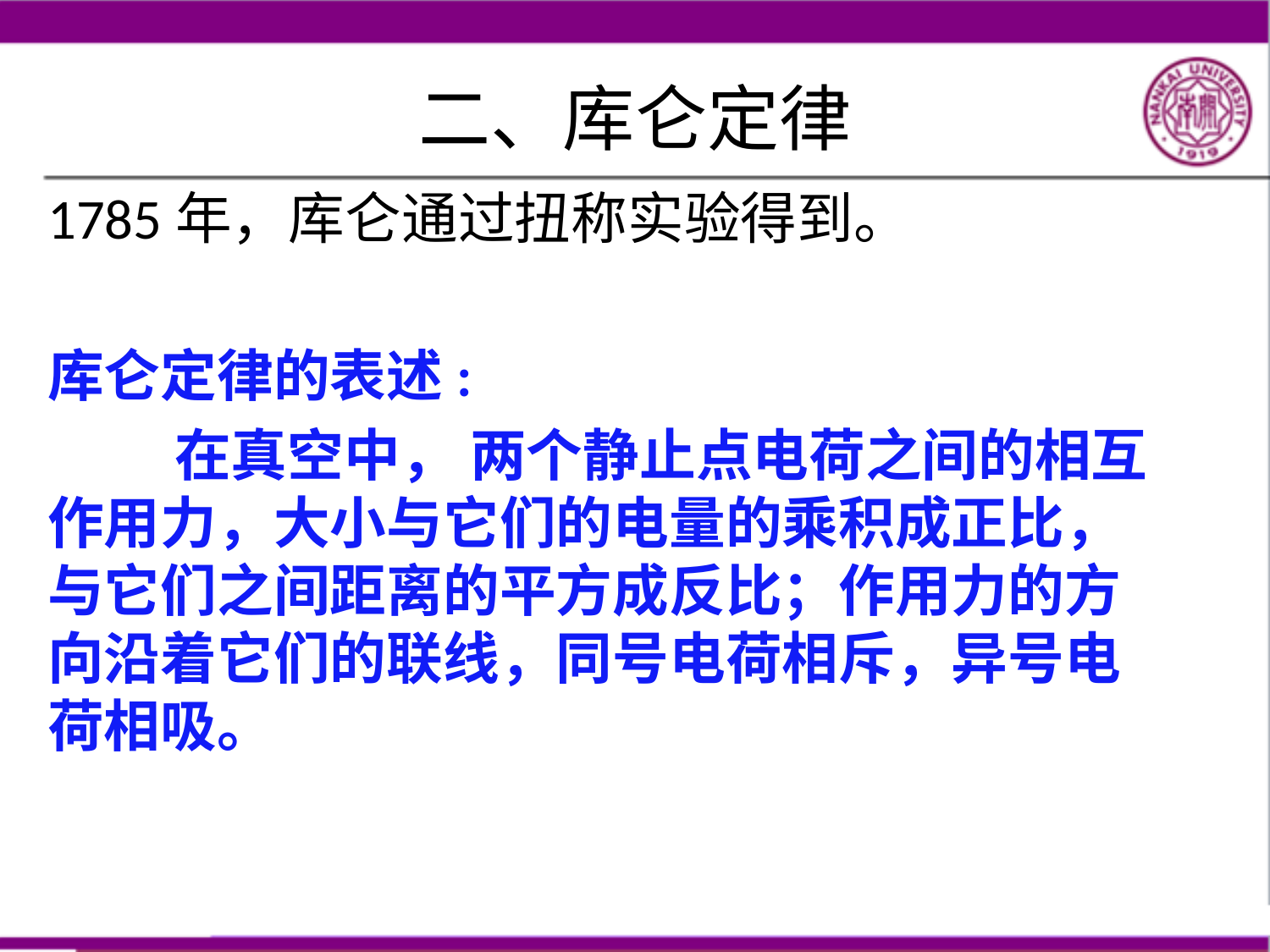

# 二、库仑定律
1785年，库仑通过扭称实验得到。

库仑定律的表述:
	在真空中， 两个静止点电荷之间的相互作用力，大小与它们的电量的乘积成正比，与它们之间距离的平方成反比；作用力的方向沿着它们的联线，同号电荷相斥，异号电荷相吸。